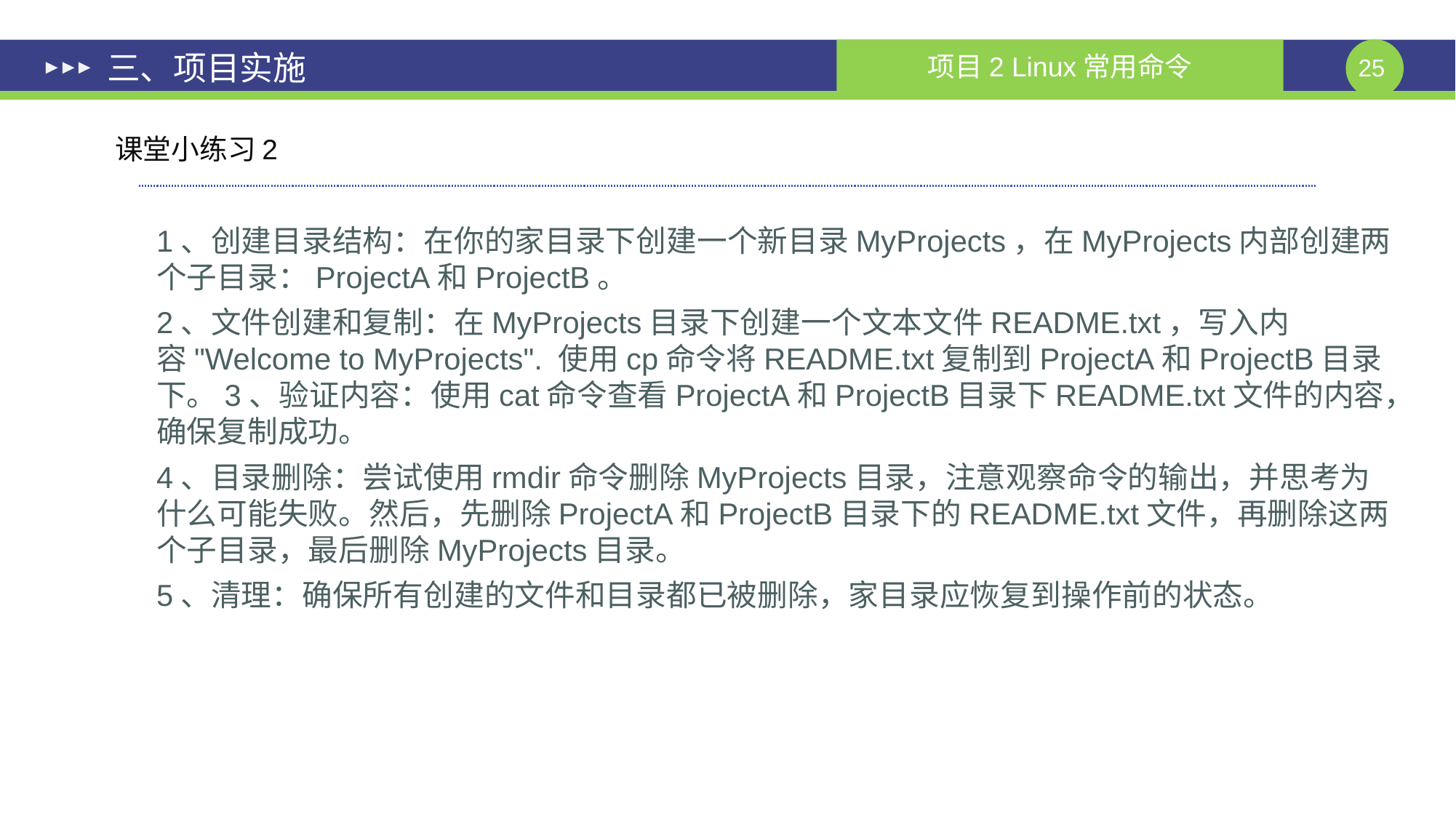

# 三、项目实施
课堂小练习2

1、创建目录结构：在你的家目录下创建一个新目录MyProjects，在MyProjects内部创建两个子目录：ProjectA和ProjectB。
2、文件创建和复制：在MyProjects目录下创建一个文本文件README.txt，写入内容"Welcome to MyProjects". 使用cp命令将README.txt复制到ProjectA和ProjectB目录下。3、验证内容：使用cat命令查看ProjectA和ProjectB目录下README.txt文件的内容，确保复制成功。
4、目录删除：尝试使用rmdir命令删除MyProjects目录，注意观察命令的输出，并思考为什么可能失败。然后，先删除ProjectA和ProjectB目录下的README.txt文件，再删除这两个子目录，最后删除MyProjects目录。
5、清理：确保所有创建的文件和目录都已被删除，家目录应恢复到操作前的状态。